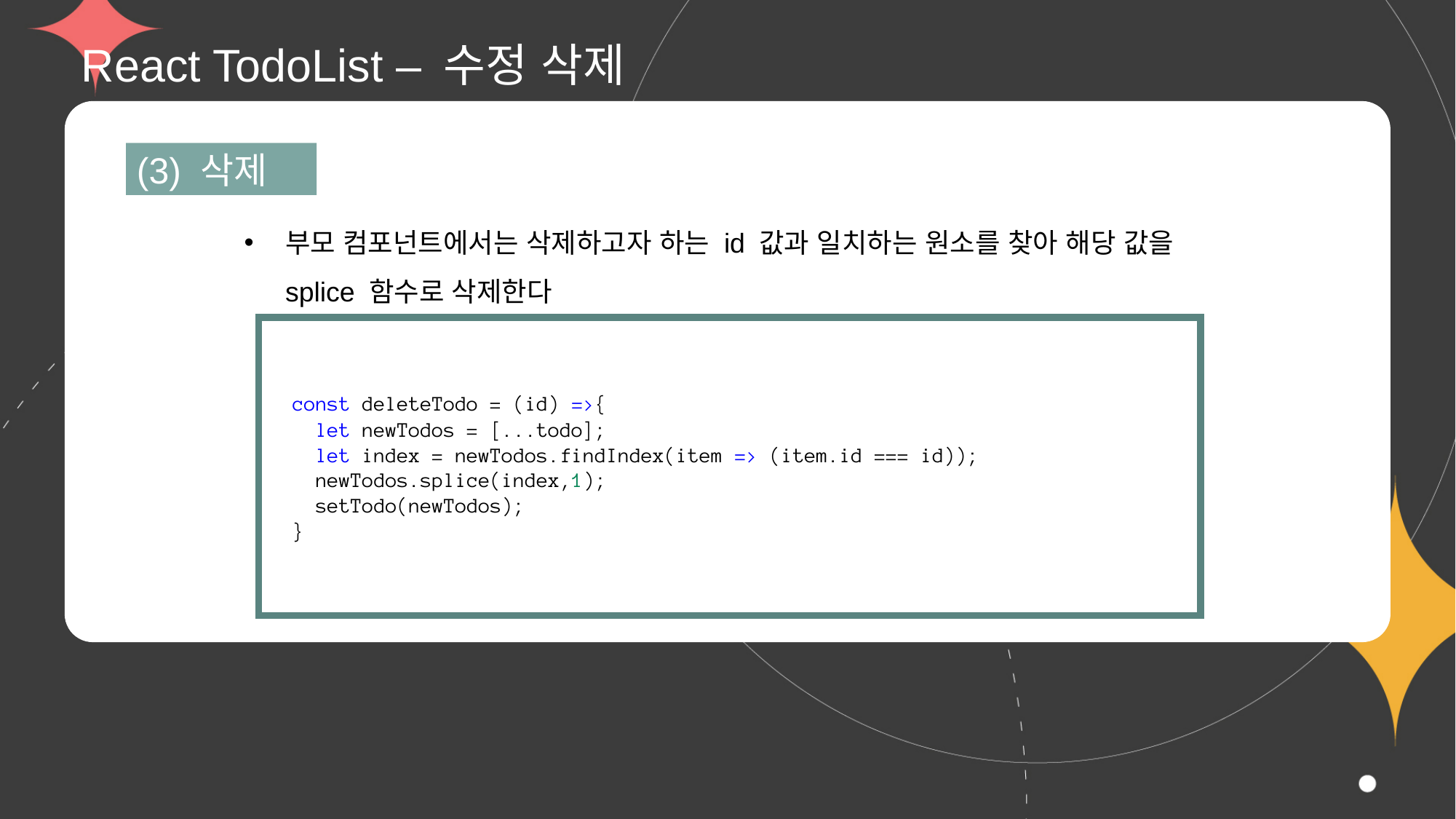

# React TodoList – 수정 삭제
(3) 삭제
부모 컴포넌트에서는 삭제하고자 하는 id 값과 일치하는 원소를 찾아 해당 값을 splice 함수로 삭제한다
  const deleteTodo = (id) =>{
    let newTodos = [...todo];
    let index = newTodos.findIndex(item => (item.id === id));
    newTodos.splice(index,1);
    setTodo(newTodos);
  }